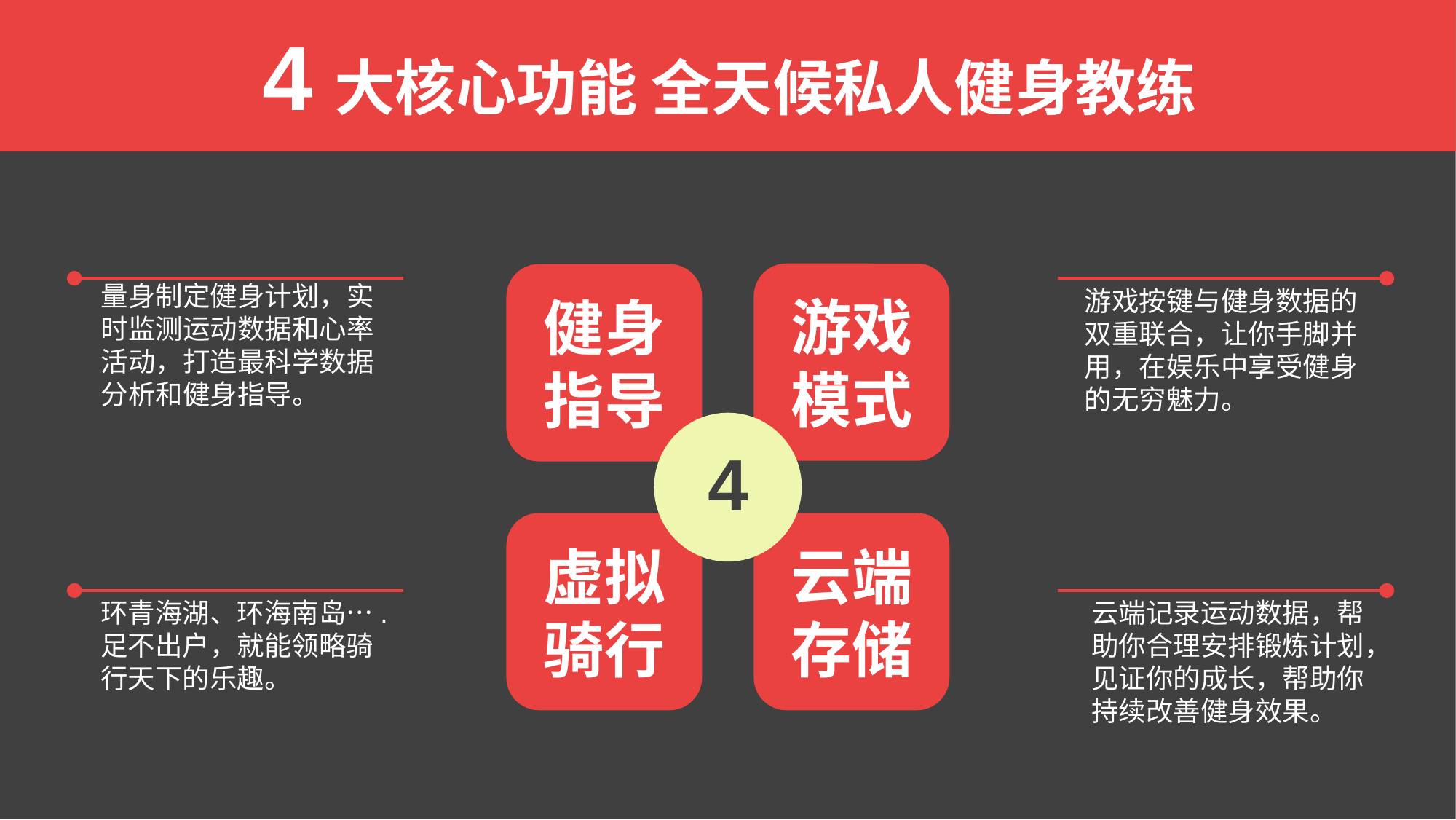

# 4大核心功能 全天候私人健身教练

量身制定健身计划，实时监测运动数据和心率活动，打造最科学数据分析和健身指导。
游戏模式
健身指导
4
虚拟骑行
云端存储
游戏按键与健身数据的双重联合，让你手脚并用，在娱乐中享受健身的无穷魅力。
环青海湖、环海南岛….足不出户，就能领略骑行天下的乐趣。
云端记录运动数据，帮助你合理安排锻炼计划，见证你的成长，帮助你持续改善健身效果。